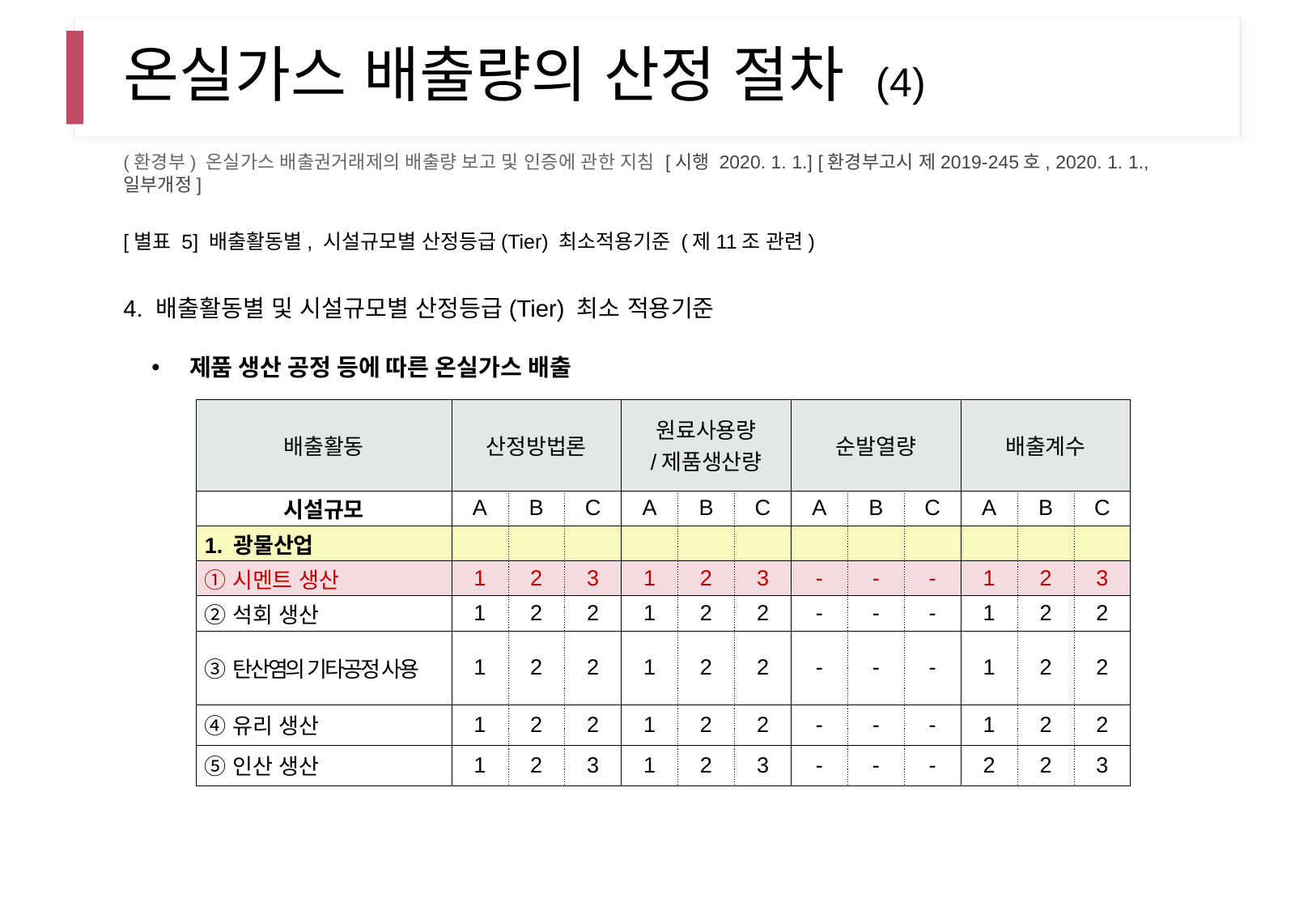

# 온실가스 배출량의 산정 절차 (4)
(환경부) 온실가스 배출권거래제의 배출량 보고 및 인증에 관한 지침 [시행 2020. 1. 1.] [환경부고시 제2019-245호, 2020. 1. 1., 일부개정]
[별표 5] 배출활동별, 시설규모별 산정등급(Tier) 최소적용기준 (제11조 관련)
4. 배출활동별 및 시설규모별 산정등급(Tier) 최소 적용기준
제품 생산 공정 등에 따른 온실가스 배출
| 배출활동 | 산정방법론 |  |  | 원료사용량 /제품생산량 |  |  | 순발열량 |  |  | 배출계수 |  |  |
| --- | --- | --- | --- | --- | --- | --- | --- | --- | --- | --- | --- | --- |
| 시설규모 | A | B | C | A | B | C | A | B | C | A | B | C |
| 1. 광물산업 |  |  |  |  |  |  |  |  |  |  |  |  |
| ①시멘트 생산 | 1 | 2 | 3 | 1 | 2 | 3 | - | - | - | 1 | 2 | 3 |
| ②석회 생산 | 1 | 2 | 2 | 1 | 2 | 2 | - | - | - | 1 | 2 | 2 |
| ③탄산염의 기타공정 사용 | 1 | 2 | 2 | 1 | 2 | 2 | - | - | - | 1 | 2 | 2 |
| ④유리 생산 | 1 | 2 | 2 | 1 | 2 | 2 | - | - | - | 1 | 2 | 2 |
| ⑤인산 생산 | 1 | 2 | 3 | 1 | 2 | 3 | - | - | - | 2 | 2 | 3 |